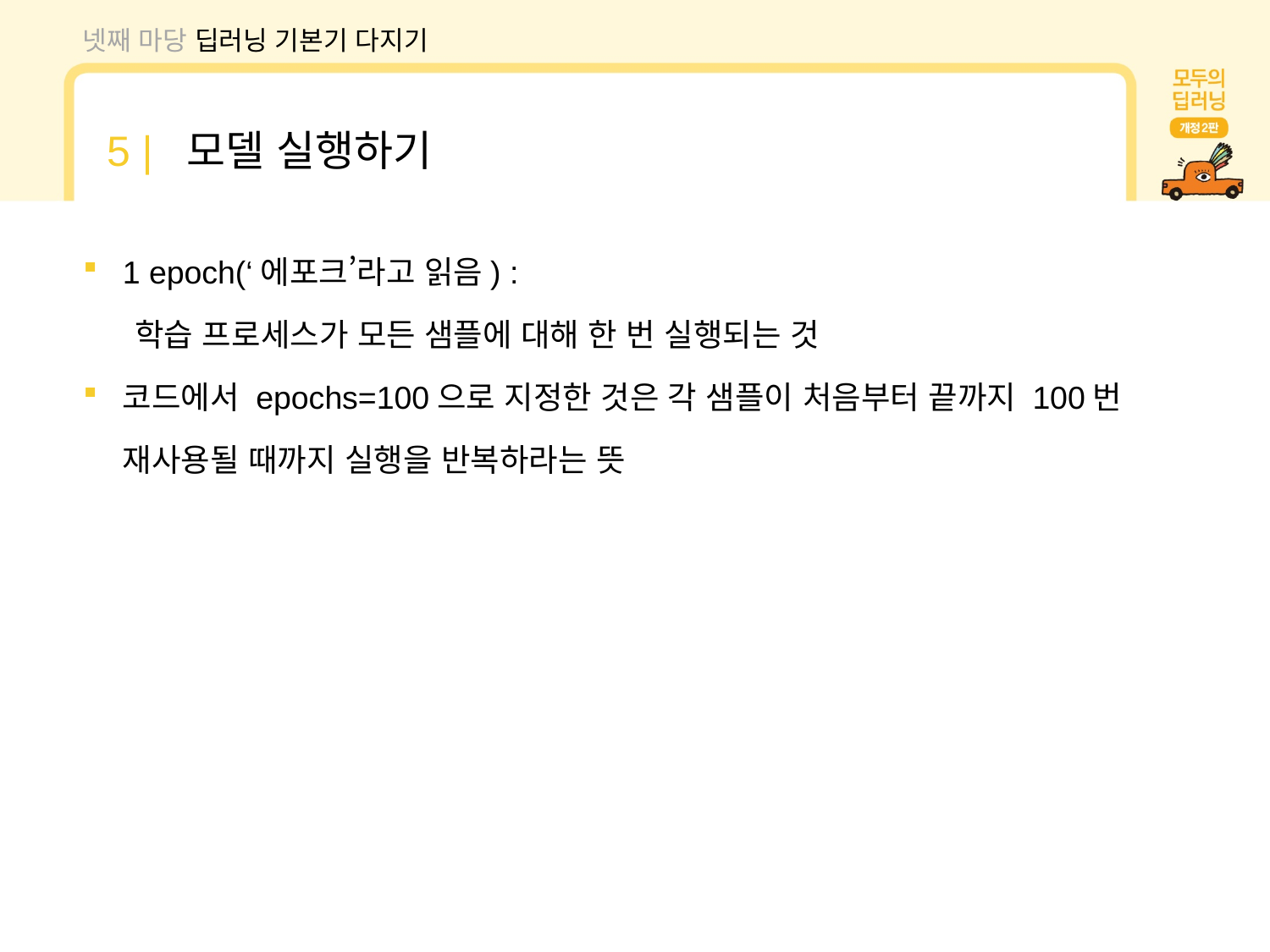

넷째 마당 딥러닝 기본기 다지기
5 |  모델 실행하기
1 epoch(‘에포크’라고 읽음) :
     학습 프로세스가 모든 샘플에 대해 한 번 실행되는 것
코드에서 epochs=100으로 지정한 것은 각 샘플이 처음부터 끝까지 100번 재사용될 때까지 실행을 반복하라는 뜻